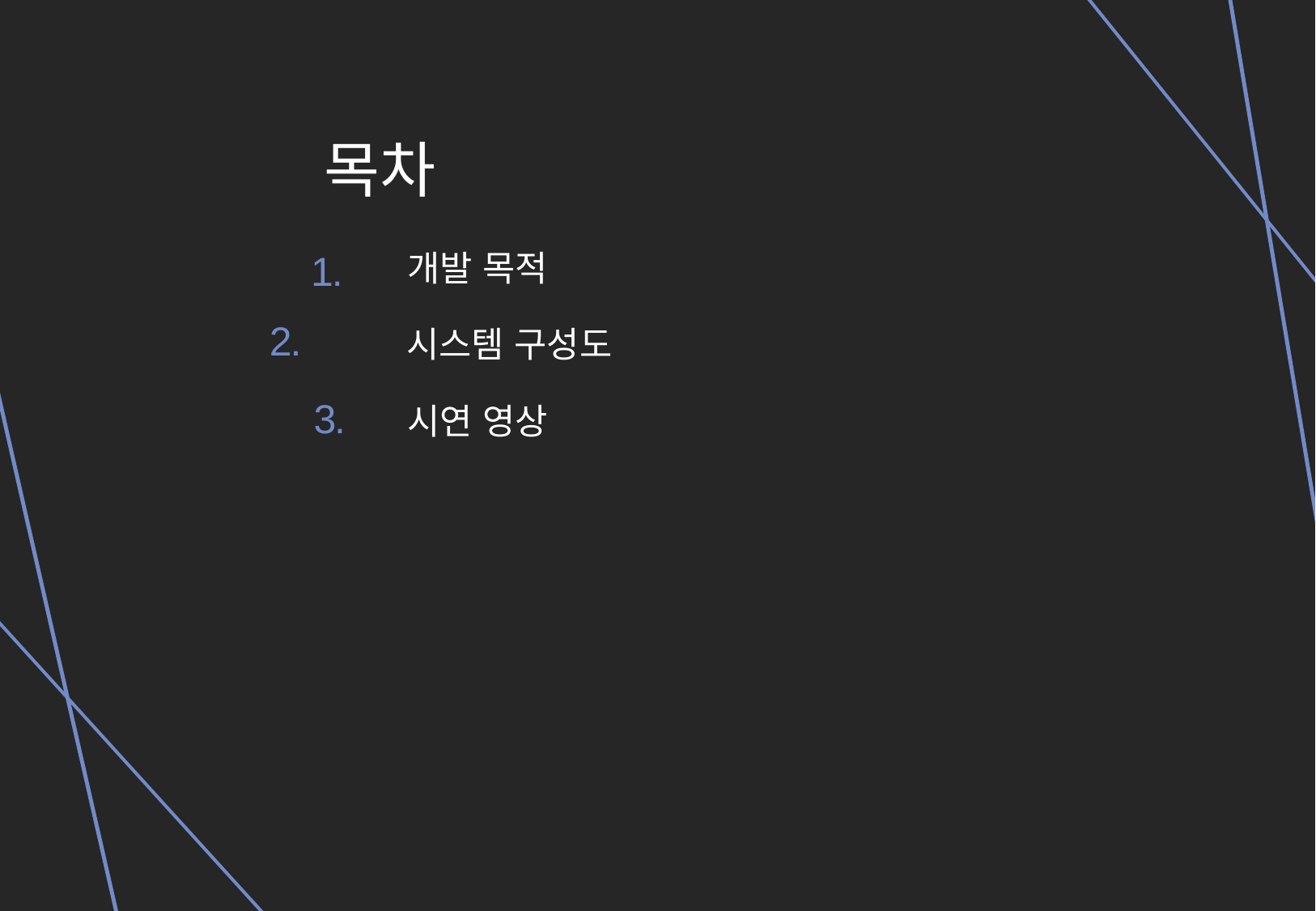

목차
1.
개발 목적
2.
시스템 구성도
3.
시연 영상